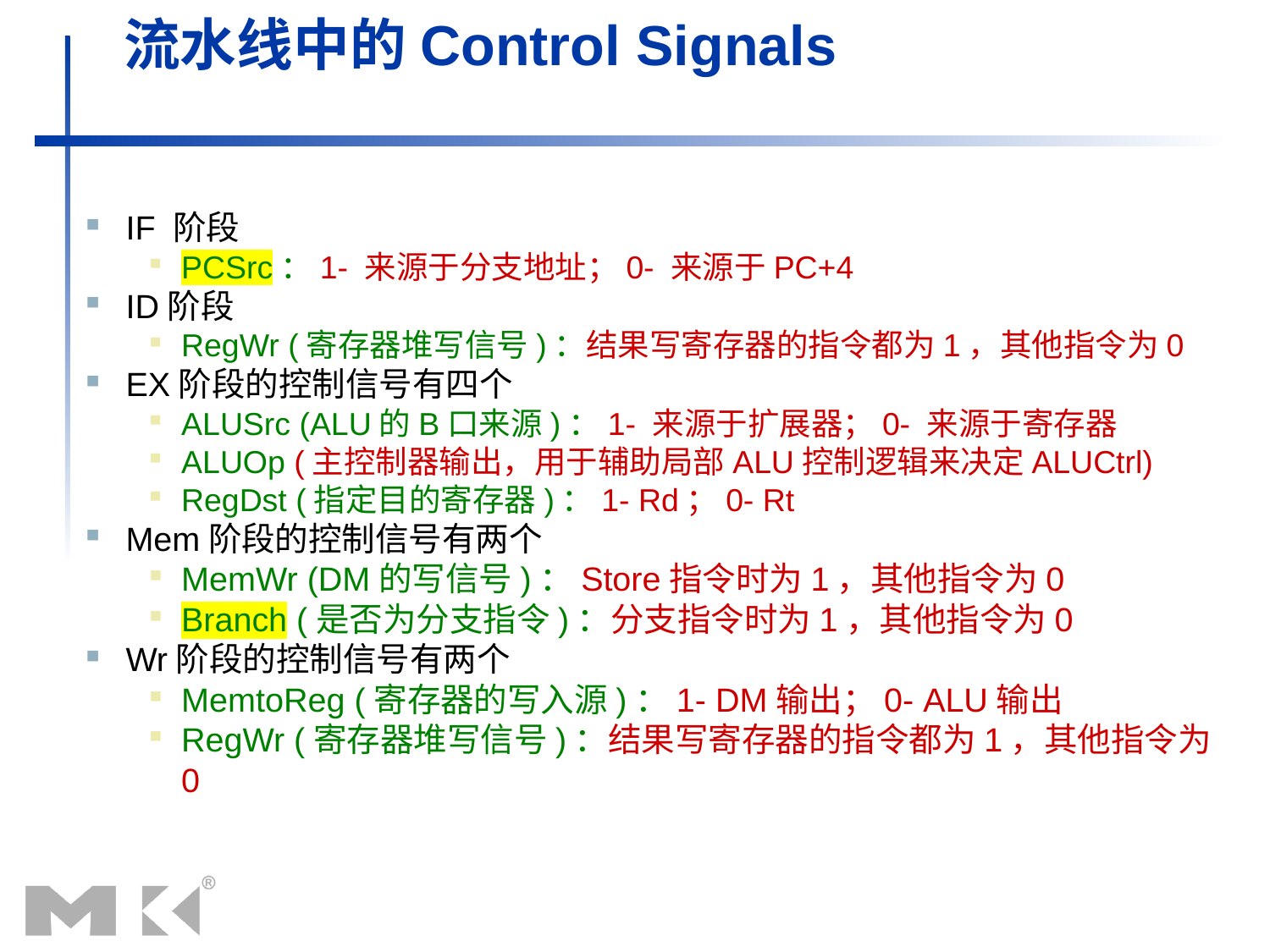

# 流水线中的Control Signals

IF 阶段
PCSrc：1- 来源于分支地址；0- 来源于PC+4
ID阶段
RegWr (寄存器堆写信号)：结果写寄存器的指令都为1，其他指令为0
EX阶段的控制信号有四个
ALUSrc (ALU的B口来源)：1- 来源于扩展器；0- 来源于寄存器
ALUOp (主控制器输出，用于辅助局部ALU控制逻辑来决定ALUCtrl)
RegDst (指定目的寄存器)：1- Rd；0- Rt
Mem阶段的控制信号有两个
MemWr (DM的写信号)：Store指令时为1，其他指令为0
Branch (是否为分支指令)：分支指令时为1，其他指令为0
Wr阶段的控制信号有两个
MemtoReg (寄存器的写入源)：1- DM输出；0- ALU输出
RegWr (寄存器堆写信号)：结果写寄存器的指令都为1，其他指令为0